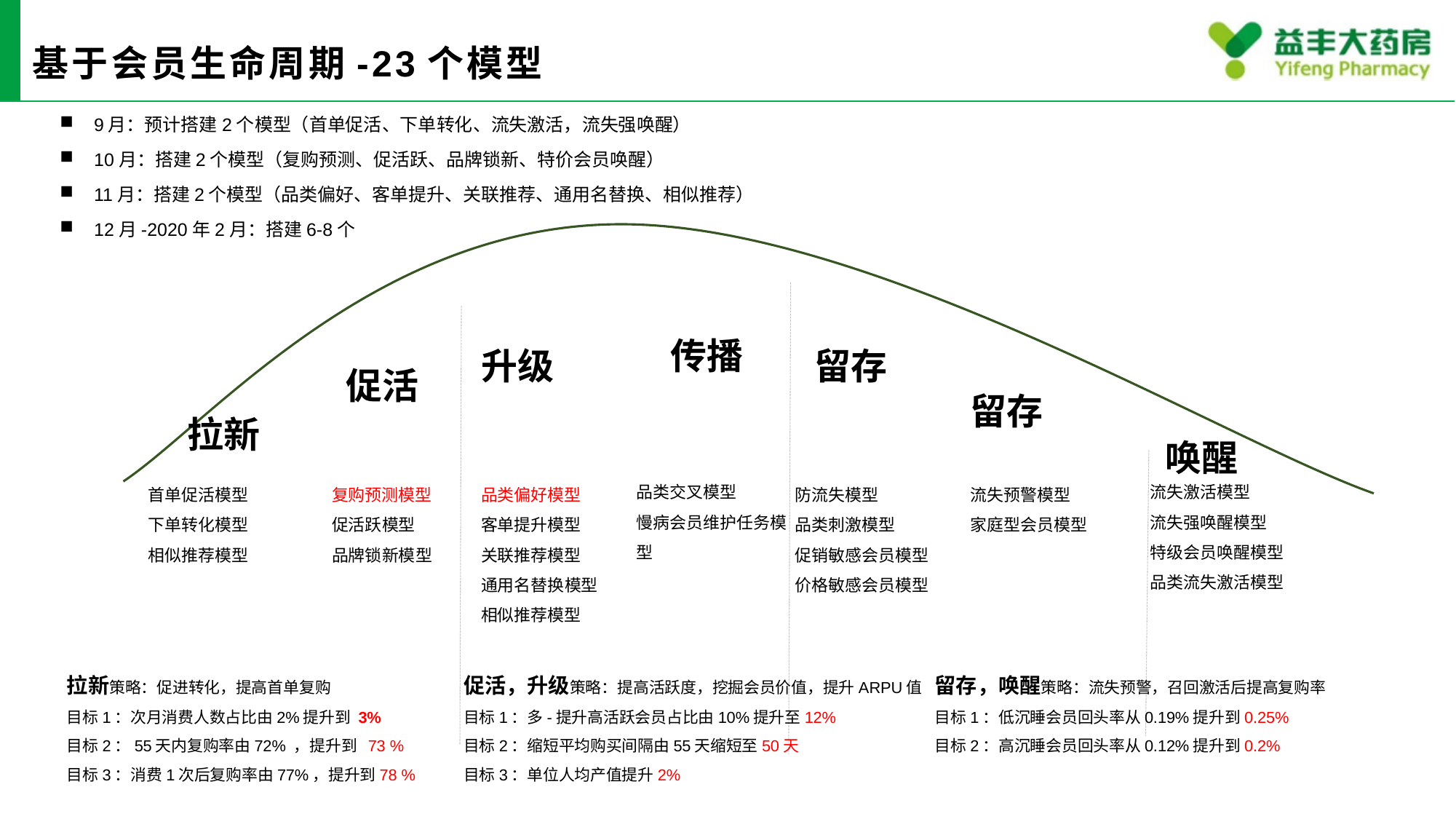

# 基于会员生命周期-23个模型
9月：预计搭建2个模型（首单促活、下单转化、流失激活，流失强唤醒）
10月：搭建2个模型（复购预测、促活跃、品牌锁新、特价会员唤醒）
11月：搭建2个模型（品类偏好、客单提升、关联推荐、通用名替换、相似推荐）
12月-2020年2月：搭建6-8个

传播
升级
留存
促活
留存
拉新
唤醒
品类交叉模型
慢病会员维护任务模型

流失激活模型
流失强唤醒模型
特级会员唤醒模型
品类流失激活模型

品类偏好模型
客单提升模型
关联推荐模型
通用名替换模型
相似推荐模型

首单促活模型
下单转化模型
相似推荐模型
复购预测模型
促活跃模型
品牌锁新模型
防流失模型
品类刺激模型
促销敏感会员模型
价格敏感会员模型

流失预警模型
家庭型会员模型

拉新策略：促进转化，提高首单复购
目标1：次月消费人数占比由2%提升到 3%
目标2：55天内复购率由72% ，提升到  73 %
目标3：消费1次后复购率由77%，提升到78 %
促活，升级策略：提高活跃度，挖掘会员价值，提升ARPU值
目标1：多-提升高活跃会员占比由10%提升至12%
目标2：缩短平均购买间隔由55天缩短至50天
目标3：单位人均产值提升2%
留存，唤醒策略：流失预警，召回激活后提高复购率
目标1：低沉睡会员回头率从0.19%提升到0.25%
目标2：高沉睡会员回头率从0.12%提升到0.2%